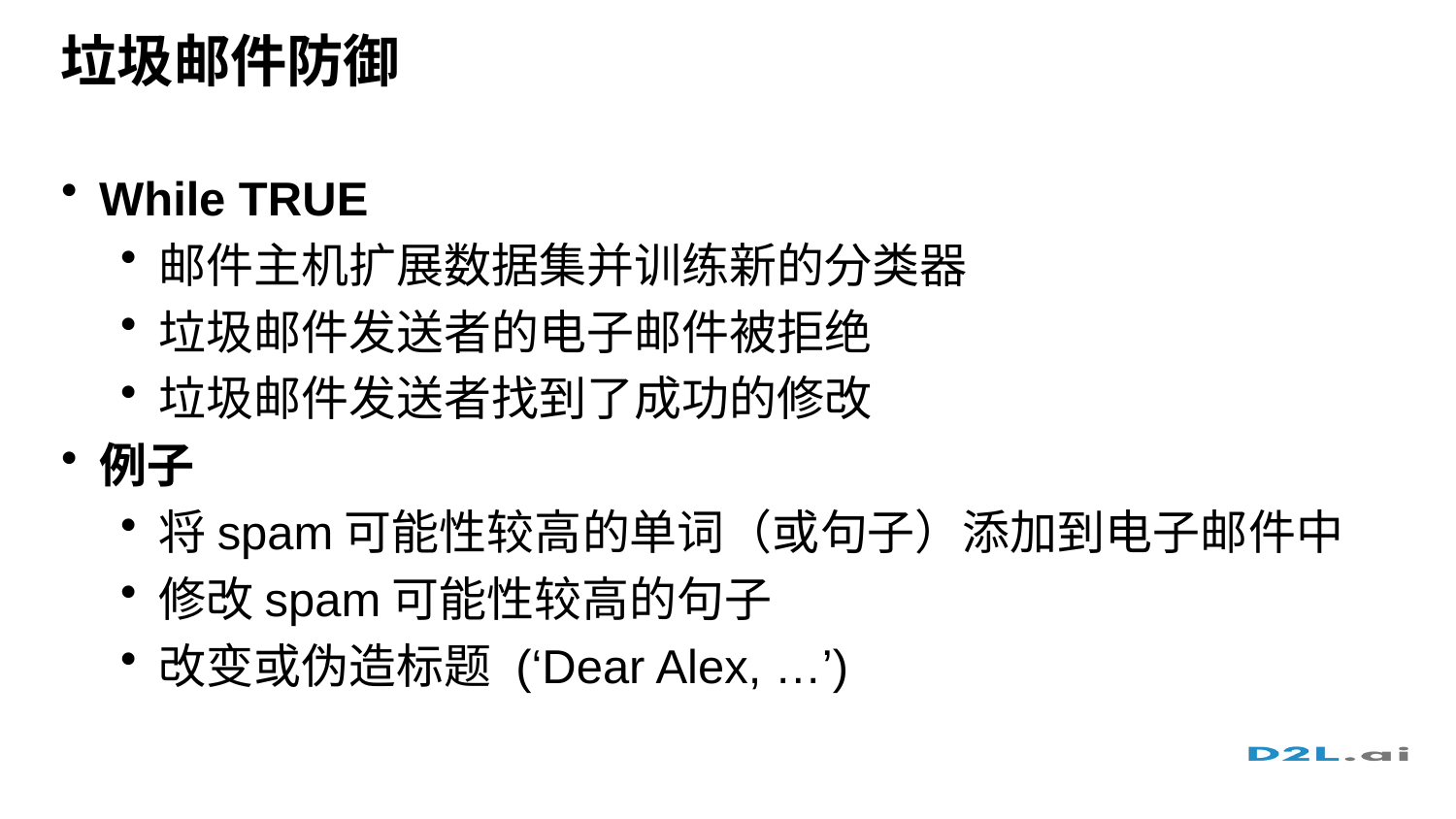

# 垃圾邮件防御
While TRUE
邮件主机扩展数据集并训练新的分类器
垃圾邮件发送者的电子邮件被拒绝
垃圾邮件发送者找到了成功的修改
例子
将spam可能性较高的单词（或句子）添加到电子邮件中
修改spam可能性较高的句子
改变或伪造标题 (‘Dear Alex, …’)